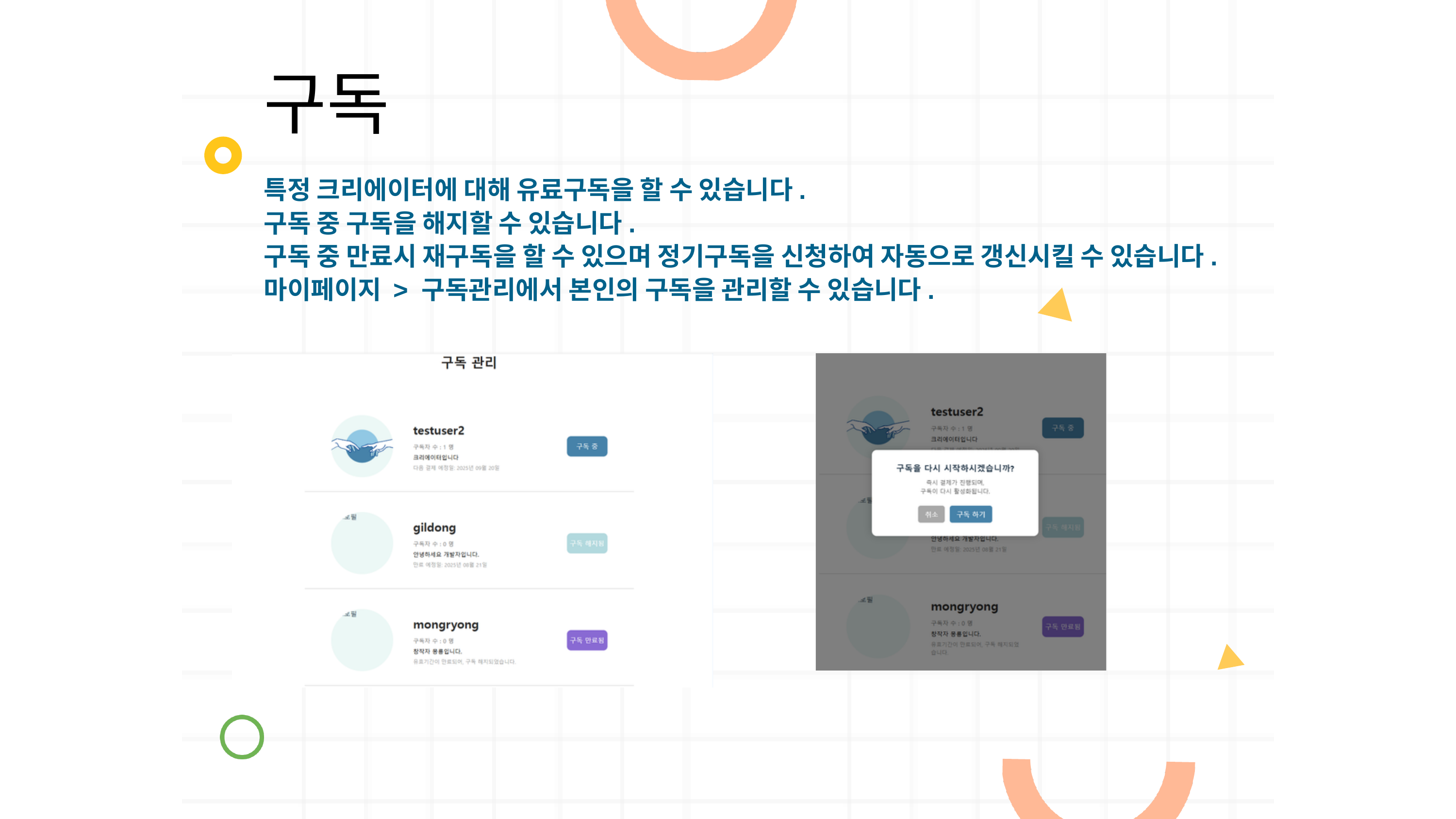

구독

특정 크리에이터에 대해 유료구독을 할 수 있습니다.
구독 중 구독을 해지할 수 있습니다.
구독 중 만료시 재구독을 할 수 있으며 정기구독을 신청하여 자동으로 갱신시킬 수 있습니다.
마이페이지 > 구독관리에서 본인의 구독을 관리할 수 있습니다.